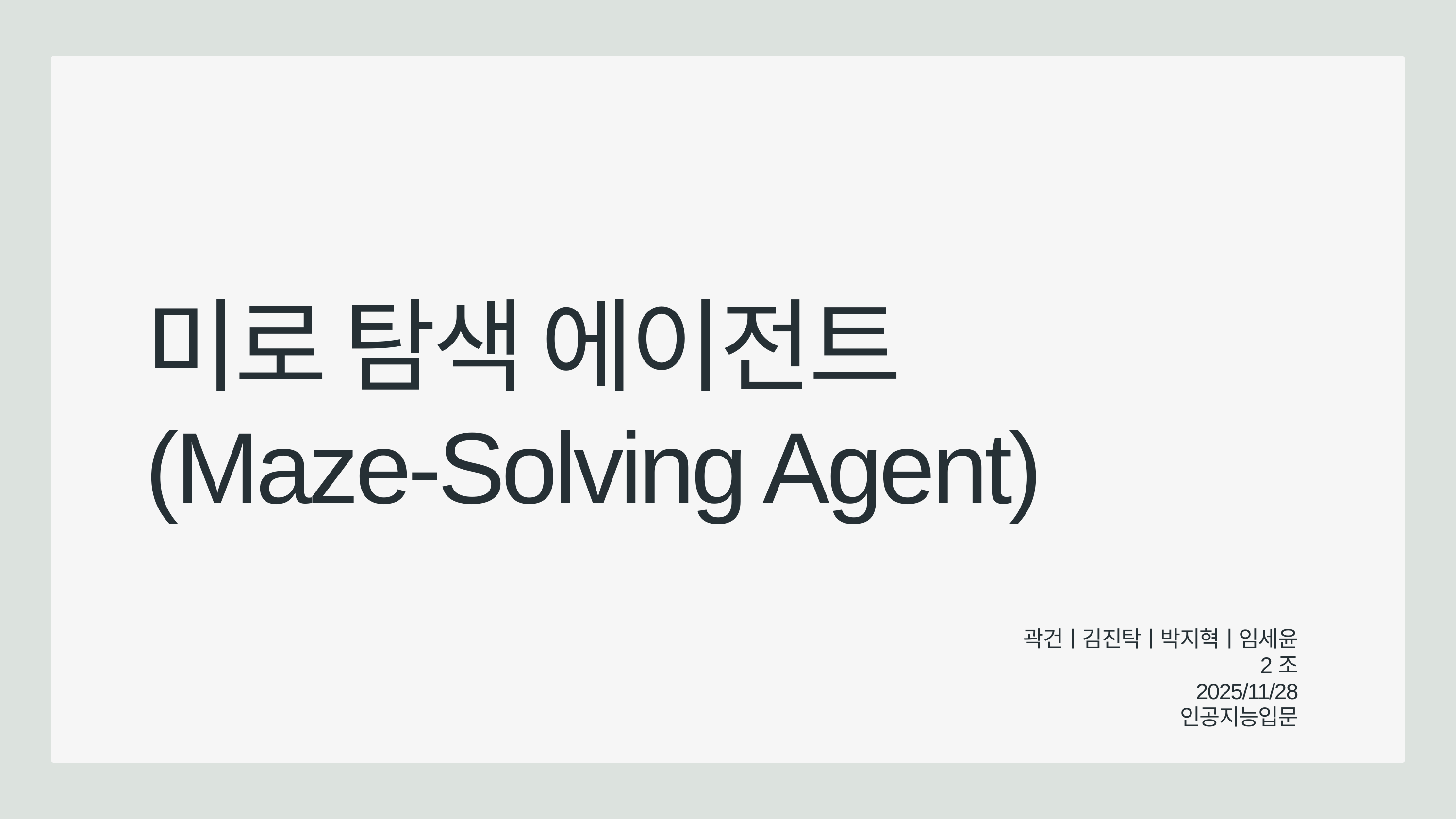

미로 탐색 에이전트 (Maze-Solving Agent)
곽건ㅣ김진탁ㅣ박지혁ㅣ임세윤
2조
2025/11/28
인공지능입문